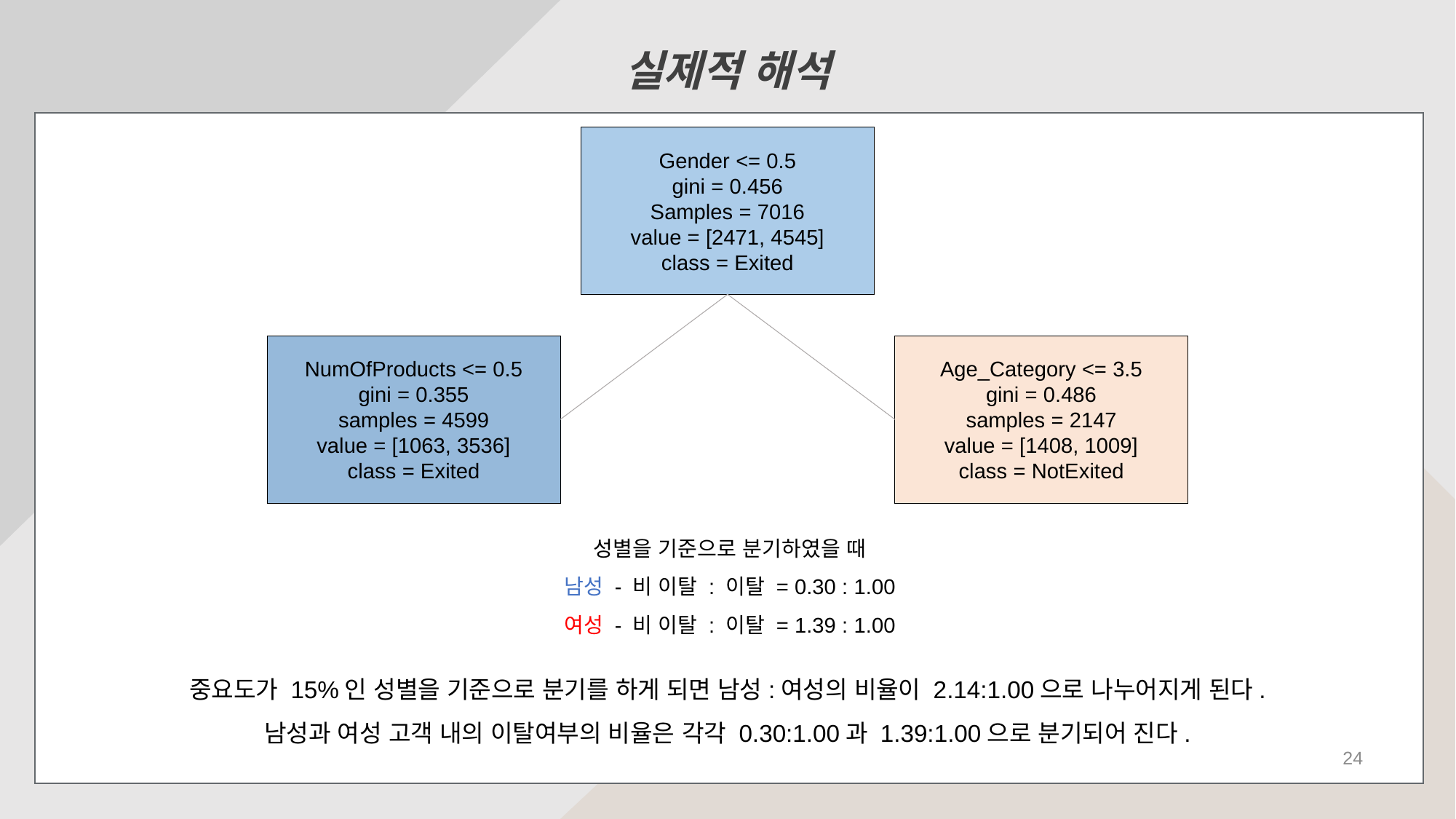

실제적 해석

Gender <= 0.5
gini = 0.456
Samples = 7016
value = [2471, 4545]
class = Exited

NumOfProducts <= 0.5
gini = 0.355
samples = 4599
value = [1063, 3536]
class = Exited
Age_Category <= 3.5
gini = 0.486
samples = 2147
value = [1408, 1009]
class = NotExited
성별을 기준으로 분기하였을 때
남성 - 비 이탈 : 이탈 = 0.30 : 1.00
여성 - 비 이탈 : 이탈 = 1.39 : 1.00
중요도가 15%인 성별을 기준으로 분기를 하게 되면 남성:여성의 비율이 2.14:1.00으로 나누어지게 된다.
남성과 여성 고객 내의 이탈여부의 비율은 각각 0.30:1.00과 1.39:1.00으로 분기되어 진다.
24